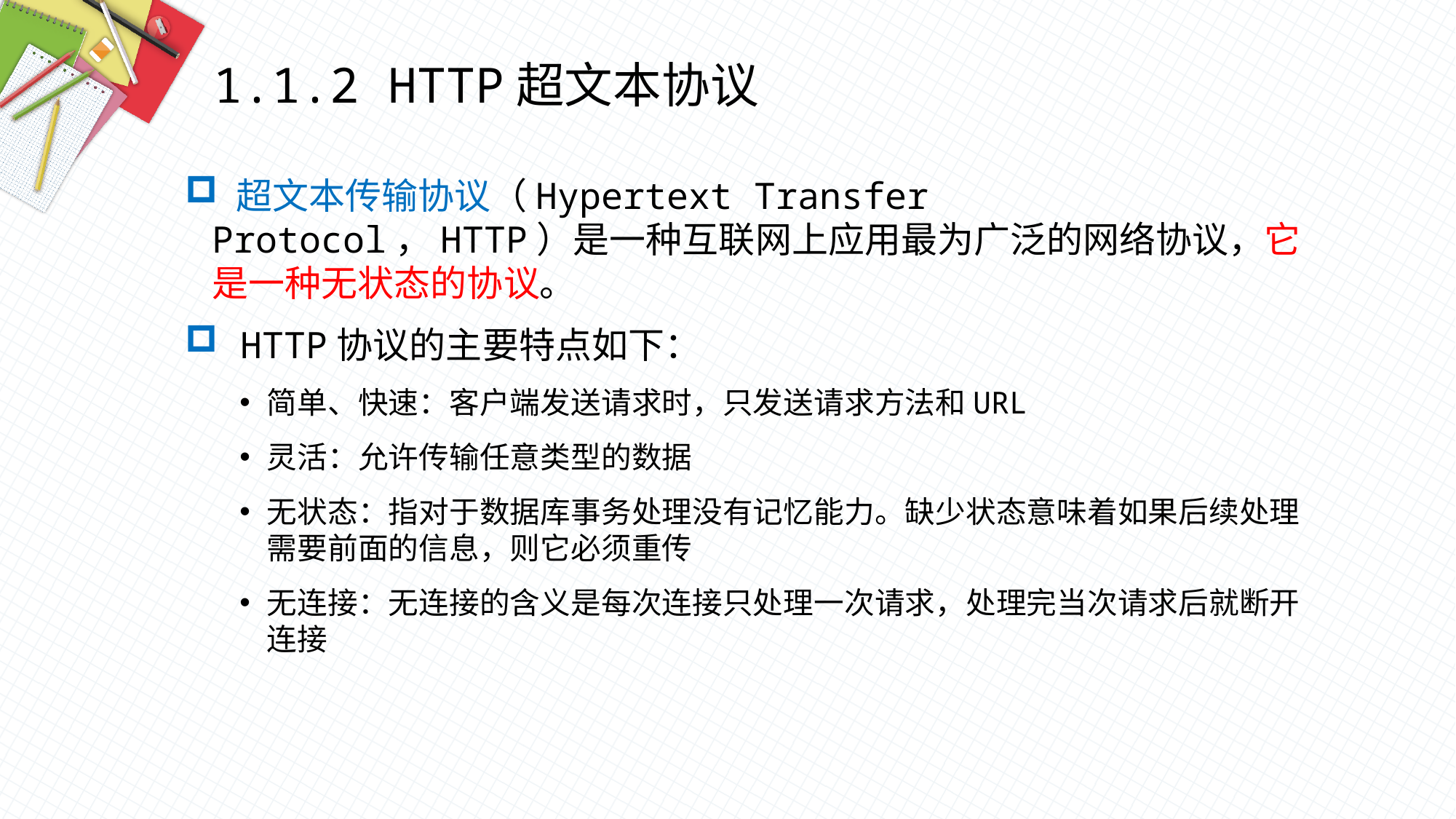

1.1.2 HTTP超文本协议
 超文本传输协议（Hypertext Transfer Protocol，HTTP）是一种互联网上应用最为广泛的网络协议，它是一种无状态的协议。
 HTTP协议的主要特点如下：
简单、快速：客户端发送请求时，只发送请求方法和URL
灵活：允许传输任意类型的数据
无状态：指对于数据库事务处理没有记忆能力。缺少状态意味着如果后续处理需要前面的信息，则它必须重传
无连接：无连接的含义是每次连接只处理一次请求，处理完当次请求后就断开连接